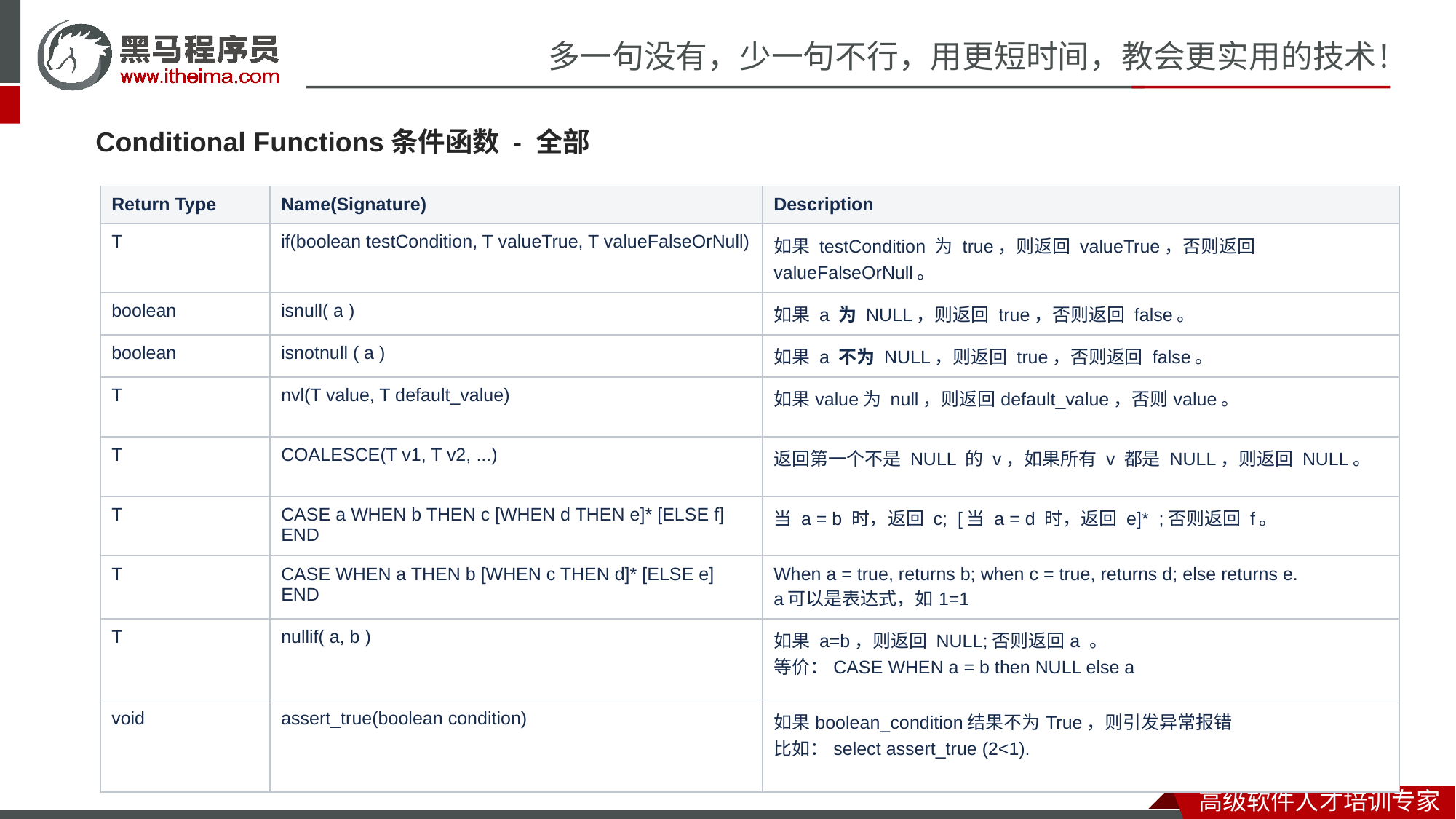

Conditional Functions条件函数 - 全部
| Return Type | Name(Signature) | Description |
| --- | --- | --- |
| T | if(boolean testCondition, T valueTrue, T valueFalseOrNull) | 如果 testCondition 为 true，则返回 valueTrue，否则返回 valueFalseOrNull。 |
| boolean | isnull( a ) | 如果 a 为 NULL，则返回 true，否则返回 false。 |
| boolean | isnotnull ( a ) | 如果 a 不为 NULL，则返回 true，否则返回 false。 |
| T | nvl(T value, T default\_value) | 如果value为 null，则返回default\_value，否则value。 |
| T | COALESCE(T v1, T v2, ...) | 返回第一个不是 NULL 的 v，如果所有 v 都是 NULL，则返回 NULL。 |
| T | CASE a WHEN b THEN c [WHEN d THEN e]\* [ELSE f] END | 当 a = b 时，返回 c; [当 a = d 时，返回 e]\* ;否则返回 f。 |
| T | CASE WHEN a THEN b [WHEN c THEN d]\* [ELSE e] END | When a = true, returns b; when c = true, returns d; else returns e. a可以是表达式，如1=1 |
| T | nullif( a, b ) | 如果 a=b，则返回 NULL;否则返回a 。 等价：CASE WHEN a = b then NULL else a |
| void | assert\_true(boolean condition) | 如果boolean\_condition结果不为True，则引发异常报错 比如：select assert\_true (2<1). |